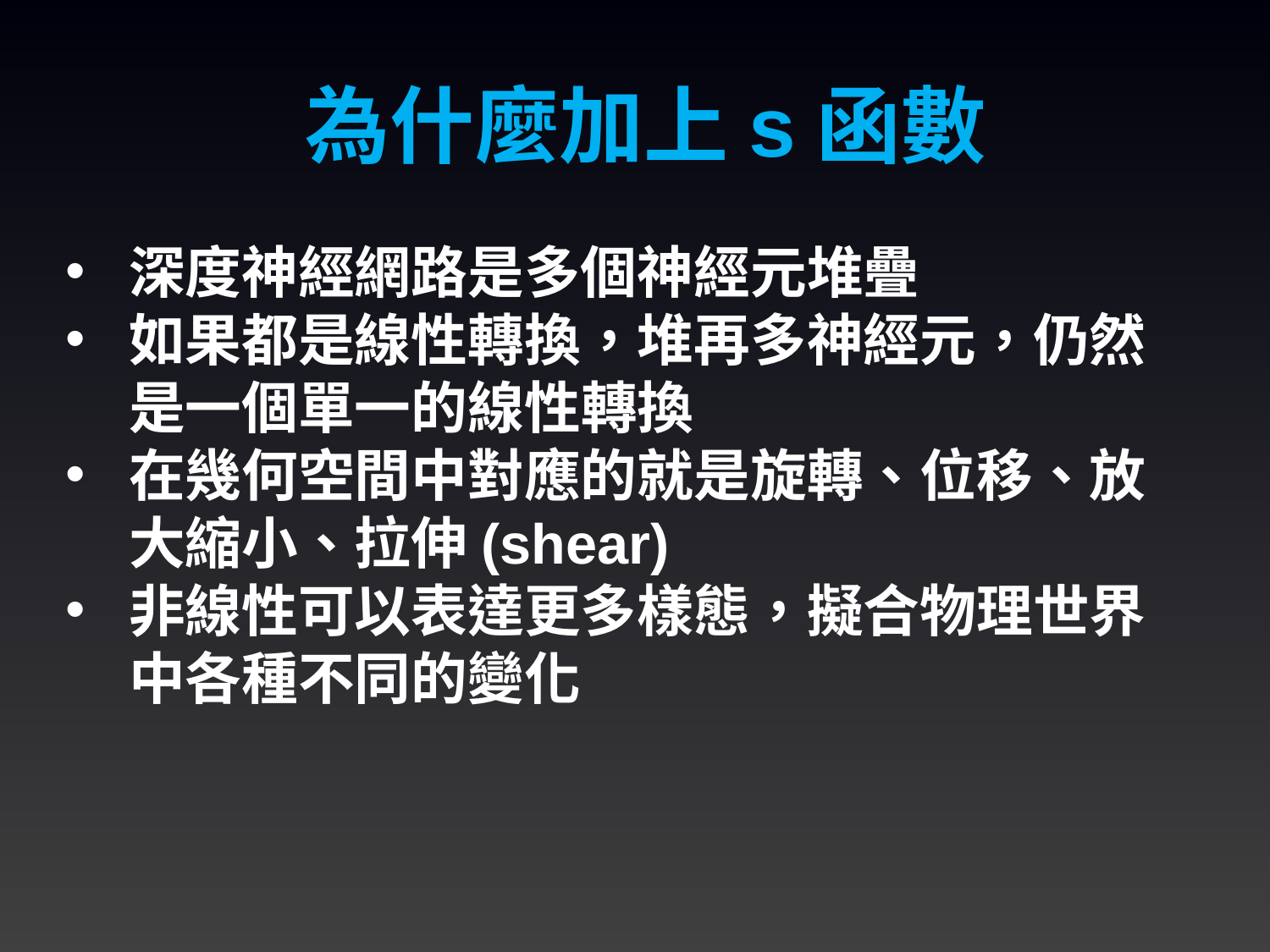

為什麼加上s函數
深度神經網路是多個神經元堆疊
如果都是線性轉換，堆再多神經元，仍然是一個單一的線性轉換
在幾何空間中對應的就是旋轉、位移、放大縮小、拉伸(shear)
非線性可以表達更多樣態，擬合物理世界中各種不同的變化